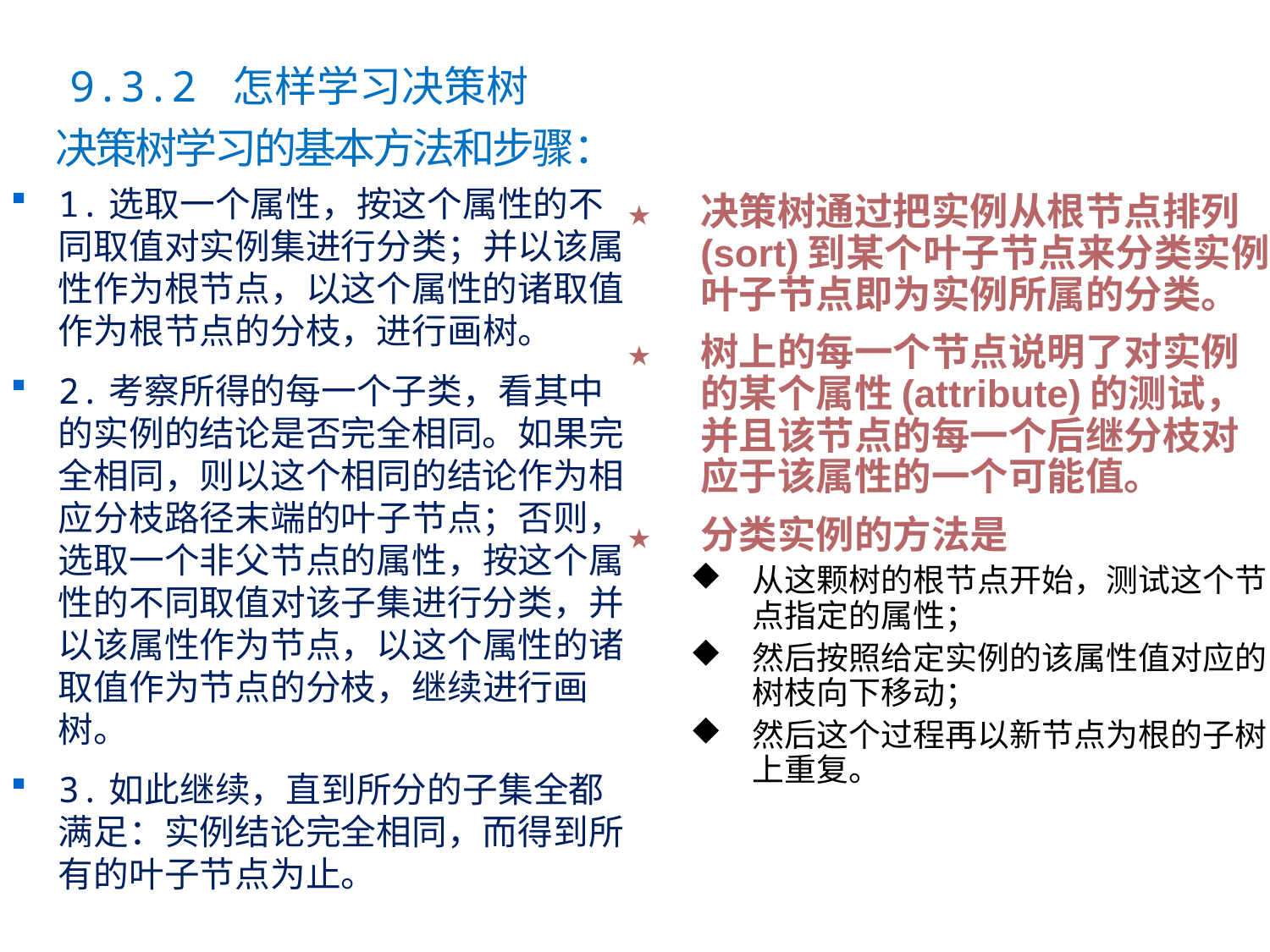

9.3.2 怎样学习决策树
   决策树学习的基本方法和步骤：
1.选取一个属性，按这个属性的不同取值对实例集进行分类；并以该属性作为根节点，以这个属性的诸取值作为根节点的分枝，进行画树。
2.考察所得的每一个子类，看其中的实例的结论是否完全相同。如果完全相同，则以这个相同的结论作为相应分枝路径末端的叶子节点；否则，选取一个非父节点的属性，按这个属性的不同取值对该子集进行分类，并以该属性作为节点，以这个属性的诸取值作为节点的分枝，继续进行画树。
3.如此继续，直到所分的子集全都满足：实例结论完全相同，而得到所有的叶子节点为止。
决策树通过把实例从根节点排列(sort)到某个叶子节点来分类实例，叶子节点即为实例所属的分类。
树上的每一个节点说明了对实例的某个属性(attribute)的测试，并且该节点的每一个后继分枝对应于该属性的一个可能值。
分类实例的方法是
从这颗树的根节点开始，测试这个节点指定的属性；
然后按照给定实例的该属性值对应的树枝向下移动；
然后这个过程再以新节点为根的子树上重复。